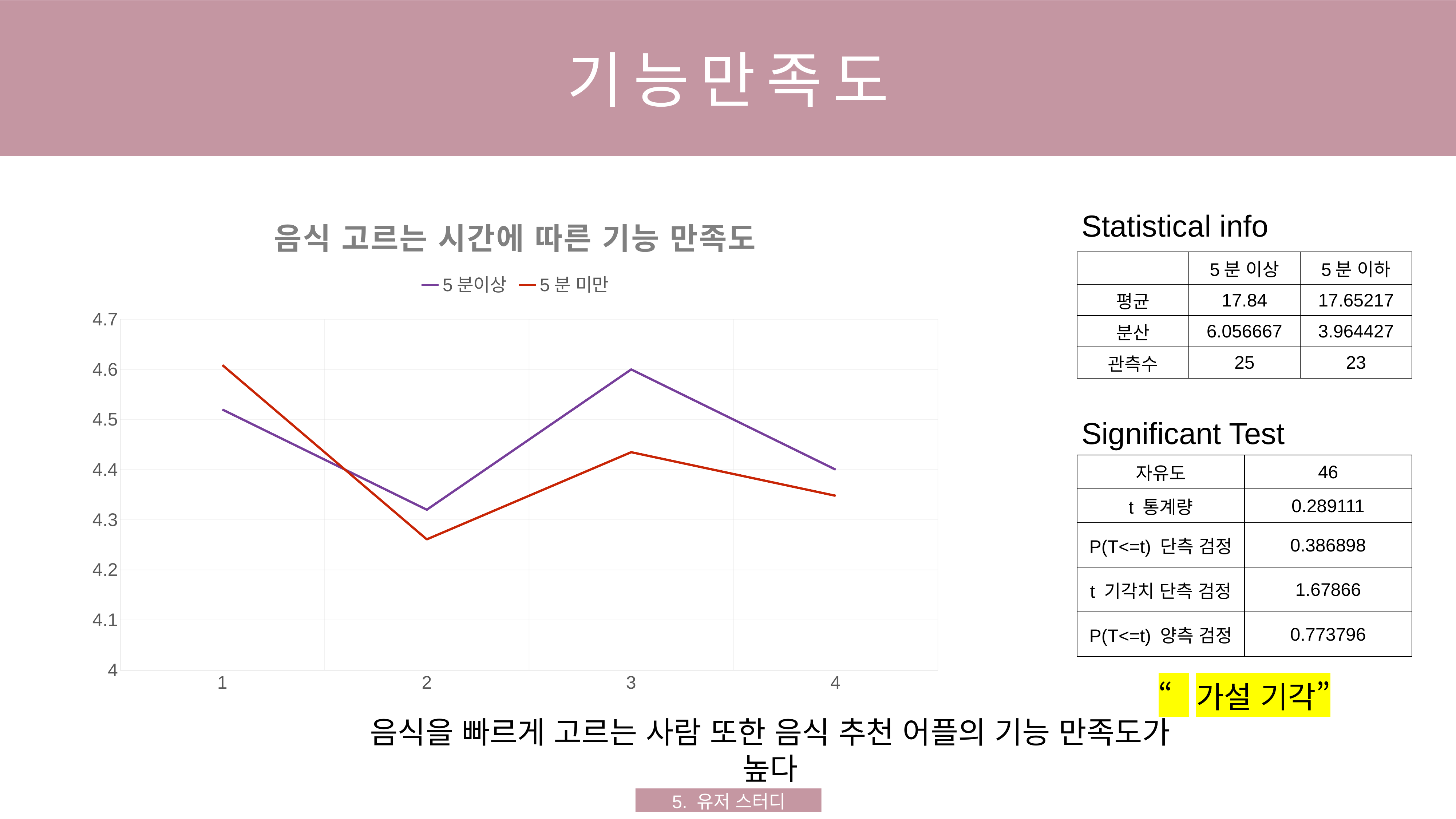

기능만족도

### Chart: 음식 고르는 시간에 따른 기능 만족도

| Category | 5분이상 | 5분 미만 |
|---|---|---|
Statistical info
|  | 5분 이상 | 5분 이하 |
| --- | --- | --- |
| 평균 | 17.84 | 17.65217 |
| 분산 | 6.056667 | 3.964427 |
| 관측수 | 25 | 23 |
Significant Test
| 자유도 | 46 |
| --- | --- |
| t 통계량 | 0.289111 |
| P(T<=t) 단측 검정 | 0.386898 |
| t 기각치 단측 검정 | 1.67866 |
| P(T<=t) 양측 검정 | 0.773796 |
“가설 기각”
음식을 빠르게 고르는 사람 또한 음식 추천 어플의 기능 만족도가 높다
5. 유저 스터디